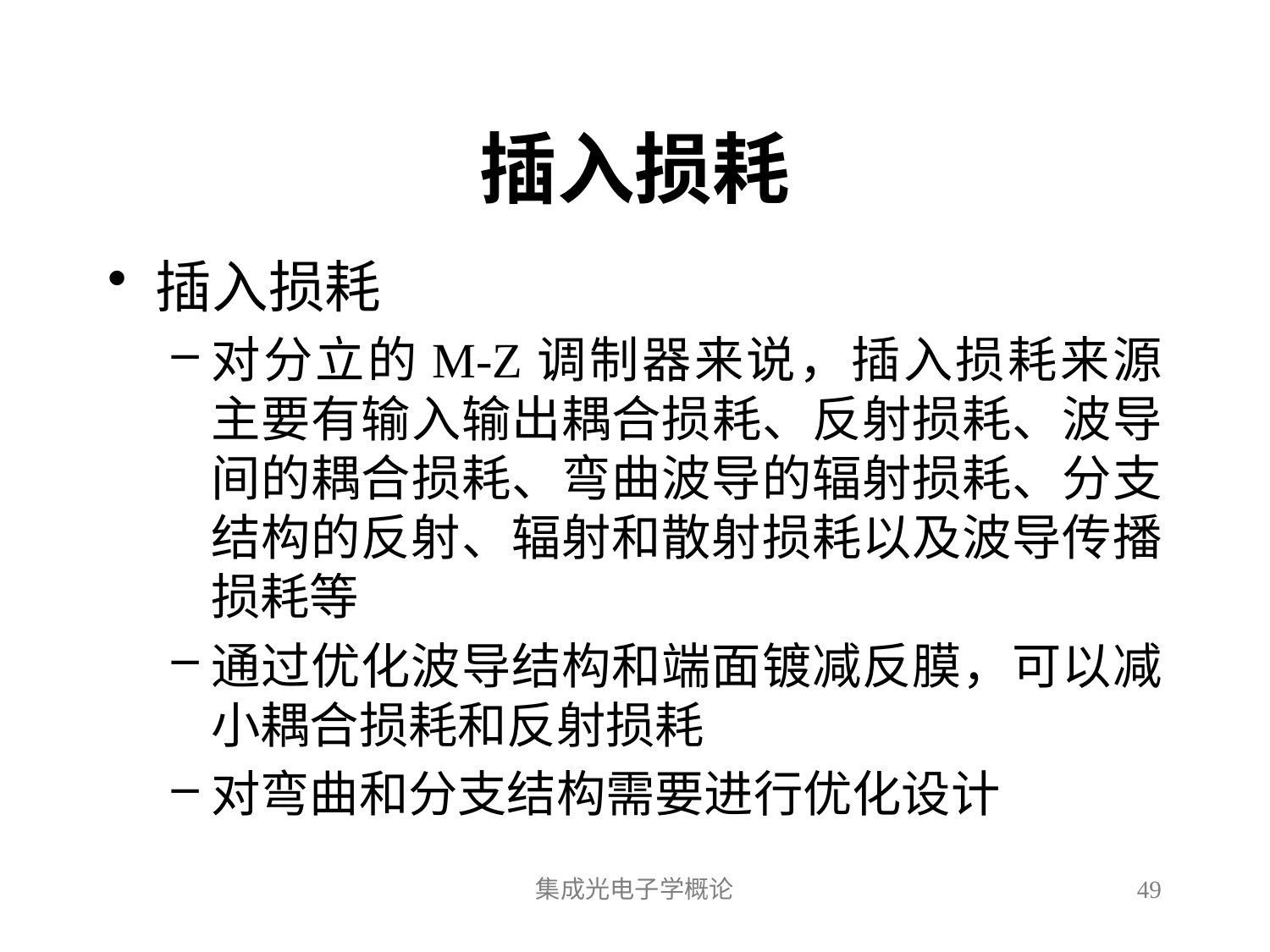

# 插入损耗
插入损耗
对分立的M-Z调制器来说，插入损耗来源主要有输入输出耦合损耗、反射损耗、波导间的耦合损耗、弯曲波导的辐射损耗、分支结构的反射、辐射和散射损耗以及波导传播损耗等
通过优化波导结构和端面镀减反膜，可以减小耦合损耗和反射损耗
对弯曲和分支结构需要进行优化设计
集成光电子学概论
49